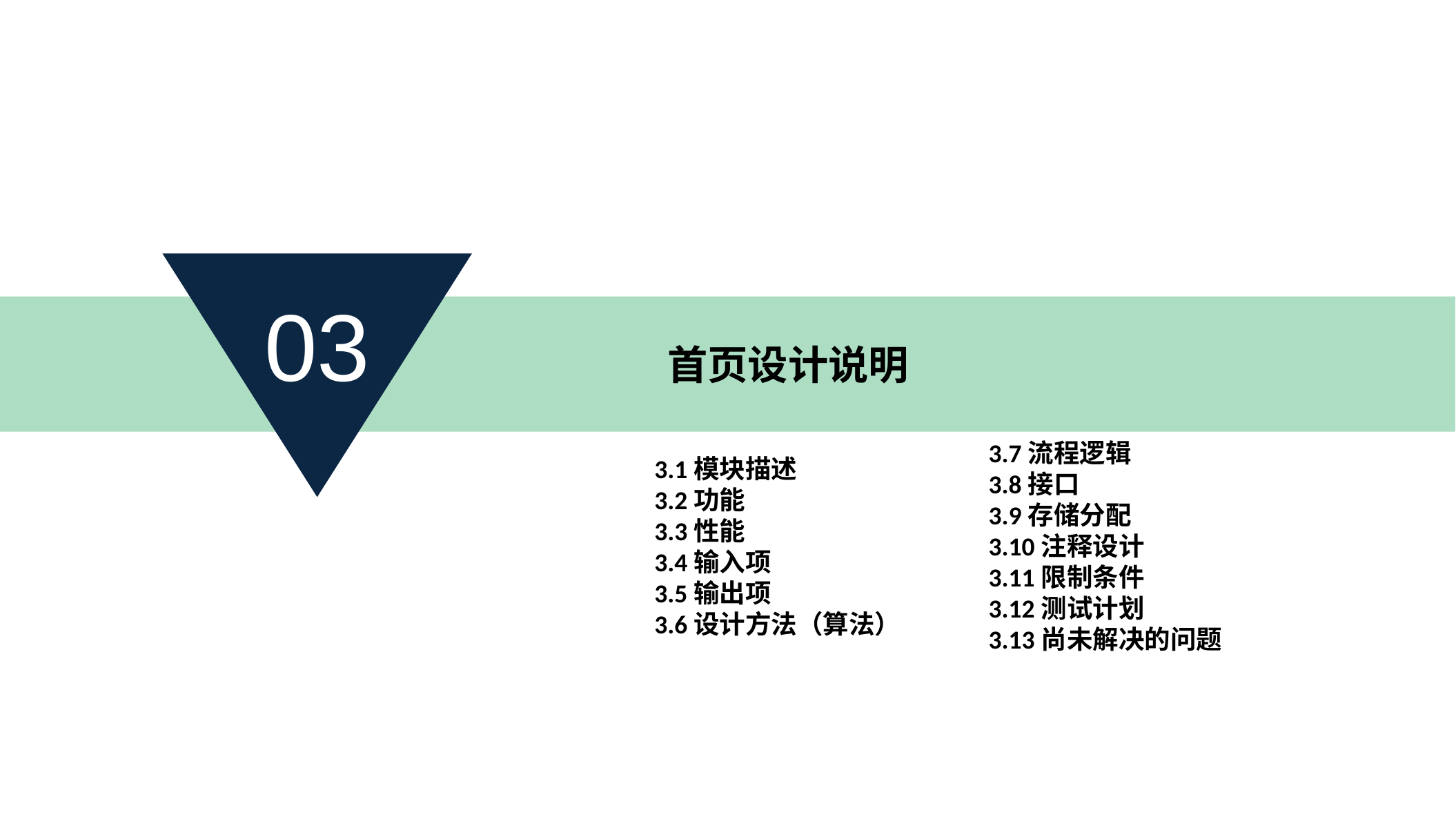

03

首页设计说明
3.7流程逻辑
3.8接口
3.9存储分配
3.10注释设计
3.11限制条件
3.12测试计划
3.13尚未解决的问题

3.1模块描述
3.2功能
3.3性能
3.4输入项
3.5输出项
3.6设计方法（算法）